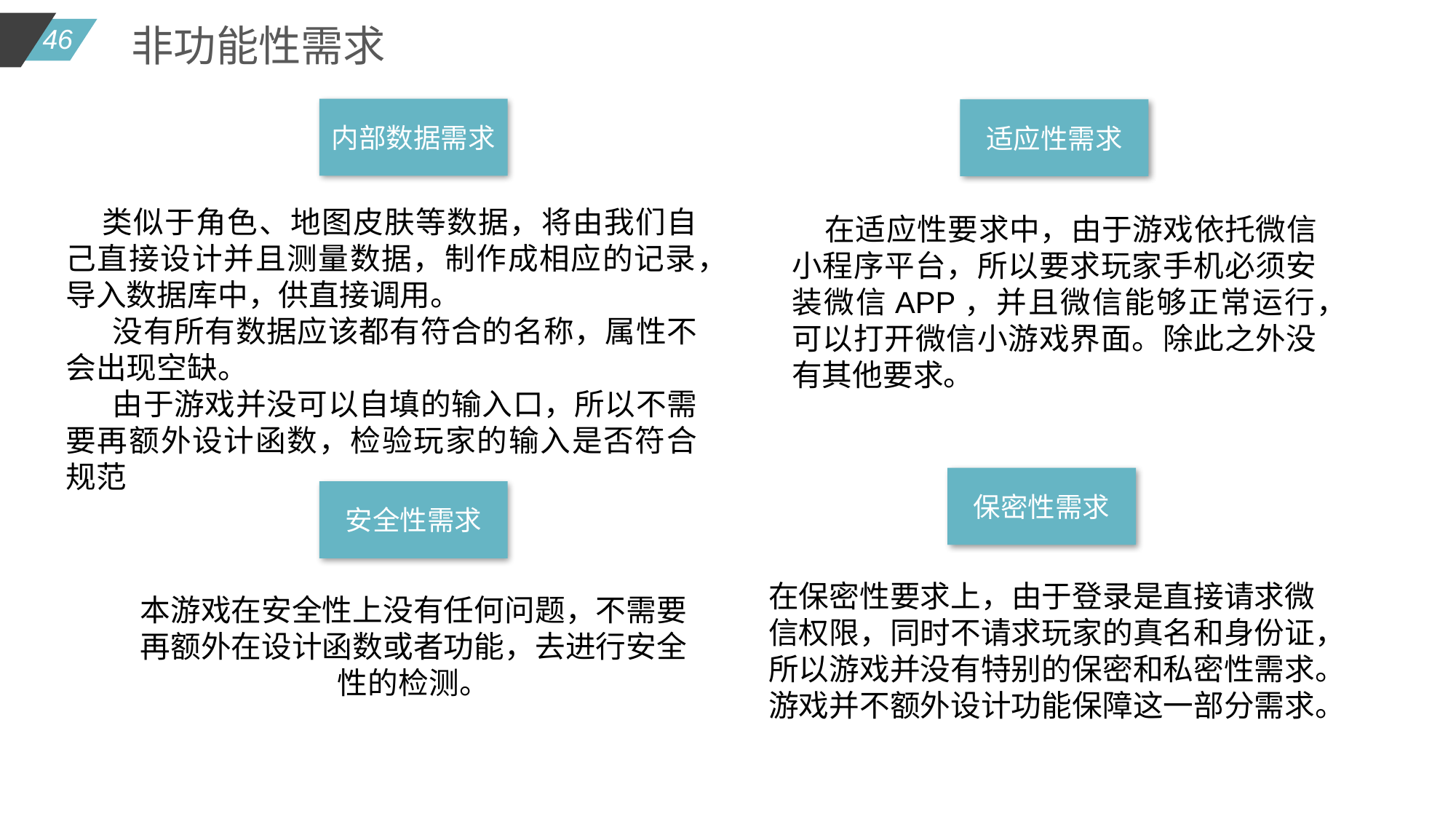

非功能性需求
内部数据需求
适应性需求
类似于角色、地图皮肤等数据，将由我们自己直接设计并且测量数据，制作成相应的记录，导入数据库中，供直接调用。
 没有所有数据应该都有符合的名称，属性不会出现空缺。
 由于游戏并没可以自填的输入口，所以不需要再额外设计函数，检验玩家的输入是否符合规范
在适应性要求中，由于游戏依托微信小程序平台，所以要求玩家手机必须安装微信APP，并且微信能够正常运行，可以打开微信小游戏界面。除此之外没有其他要求。
保密性需求
在保密性要求上，由于登录是直接请求微信权限，同时不请求玩家的真名和身份证，所以游戏并没有特别的保密和私密性需求。游戏并不额外设计功能保障这一部分需求。
安全性需求
本游戏在安全性上没有任何问题，不需要再额外在设计函数或者功能，去进行安全性的检测。